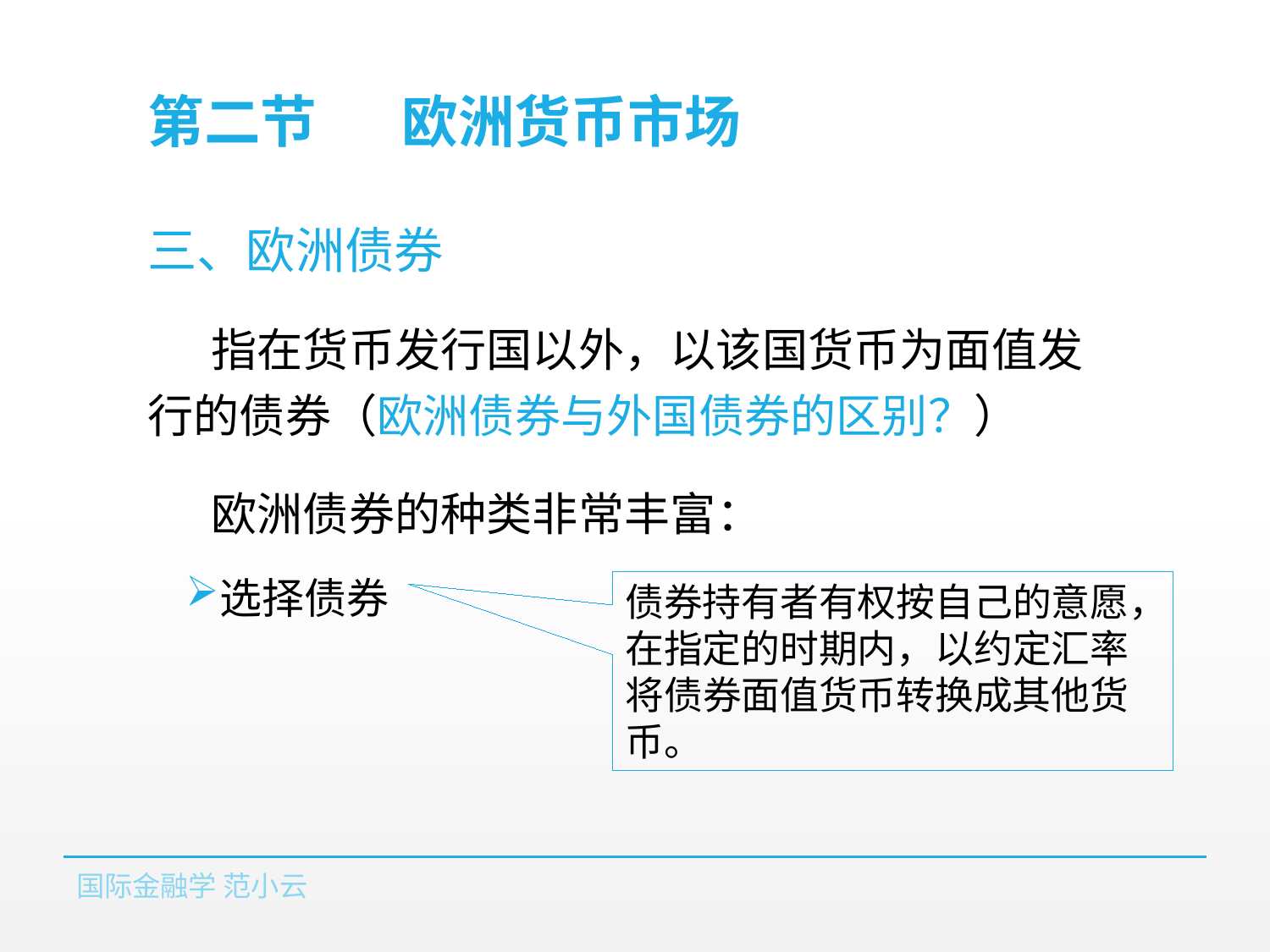

# 第二节	欧洲货币市场
三、欧洲债券
指在货币发行国以外，以该国货币为面值发行的债券（欧洲债券与外国债券的区别？）
欧洲债券的种类非常丰富：
选择债券
债券持有者有权按自己的意愿，在指定的时期内，以约定汇率将债券面值货币转换成其他货币。
国际金融学 范小云